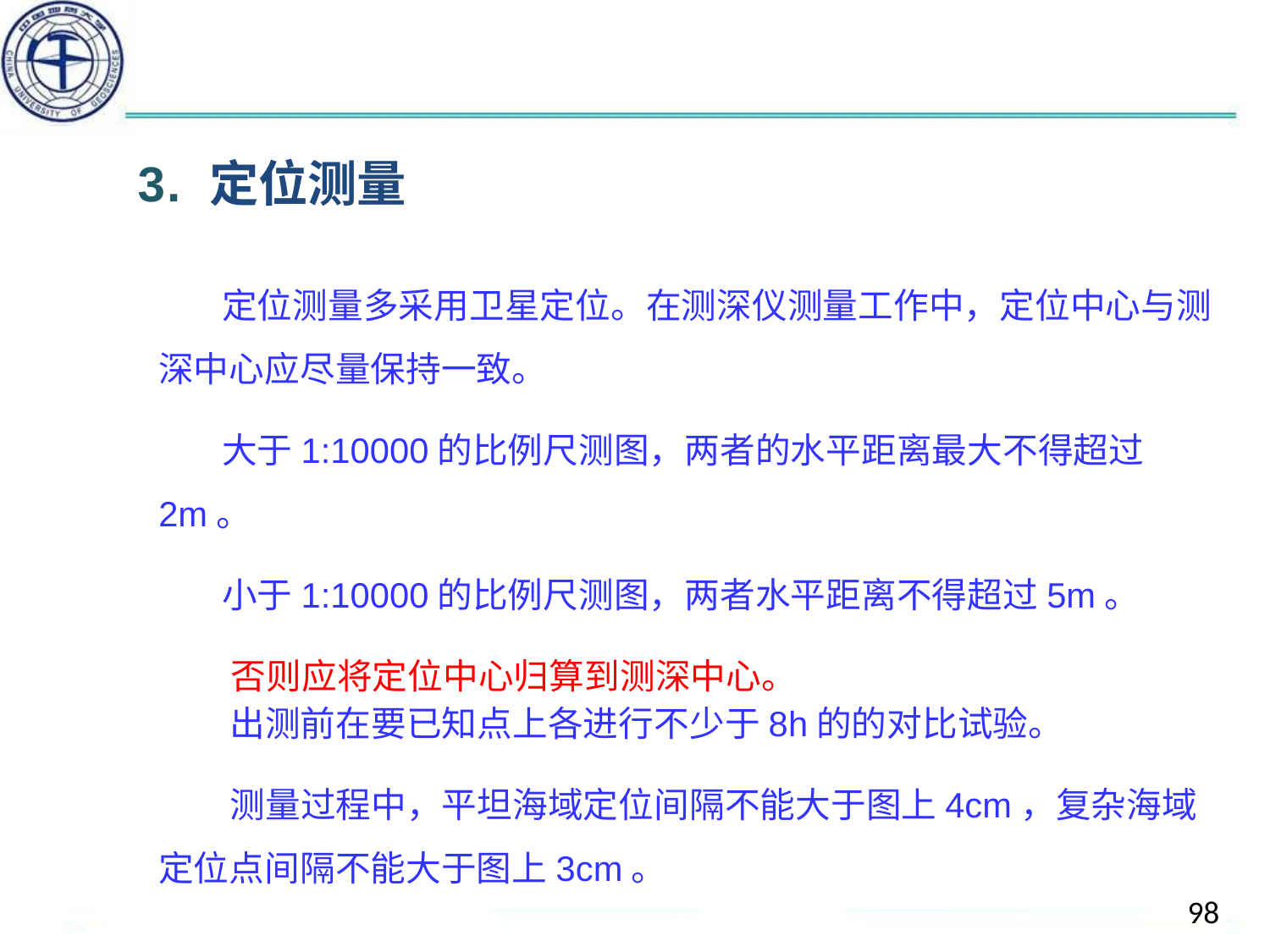

#
定位测量
       定位测量多采用卫星定位。在测深仪测量工作中，定位中心与测深中心应尽量保持一致。
       大于1:10000的比例尺测图，两者的水平距离最大不得超过2m。
       小于1:10000的比例尺测图，两者水平距离不得超过5m。
         否则应将定位中心归算到测深中心。
        出测前在要已知点上各进行不少于8h的的对比试验。
        测量过程中，平坦海域定位间隔不能大于图上4cm，复杂海域定位点间隔不能大于图上3cm。
98